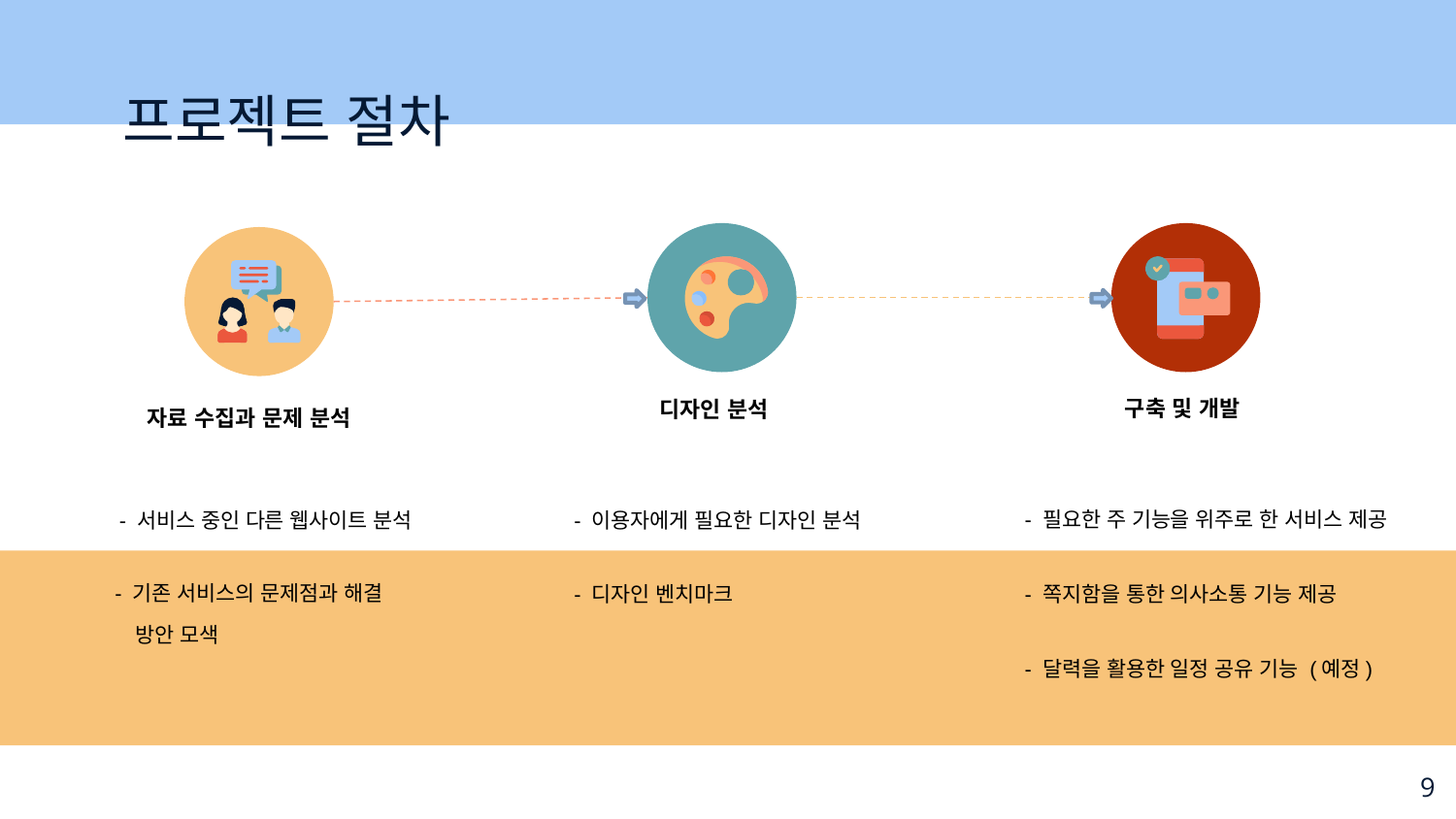

# 프로젝트 절차

구축 및 개발
디자인 분석
자료 수집과 문제 분석
- 필요한 주 기능을 위주로 한 서비스 제공
- 이용자에게 필요한 디자인 분석
- 서비스 중인 다른 웹사이트 분석
- 기존 서비스의 문제점과 해결
- 디자인 벤치마크
- 쪽지함을 통한 의사소통 기능 제공
   방안 모색
- 달력을 활용한 일정 공유 기능 (예정)
9